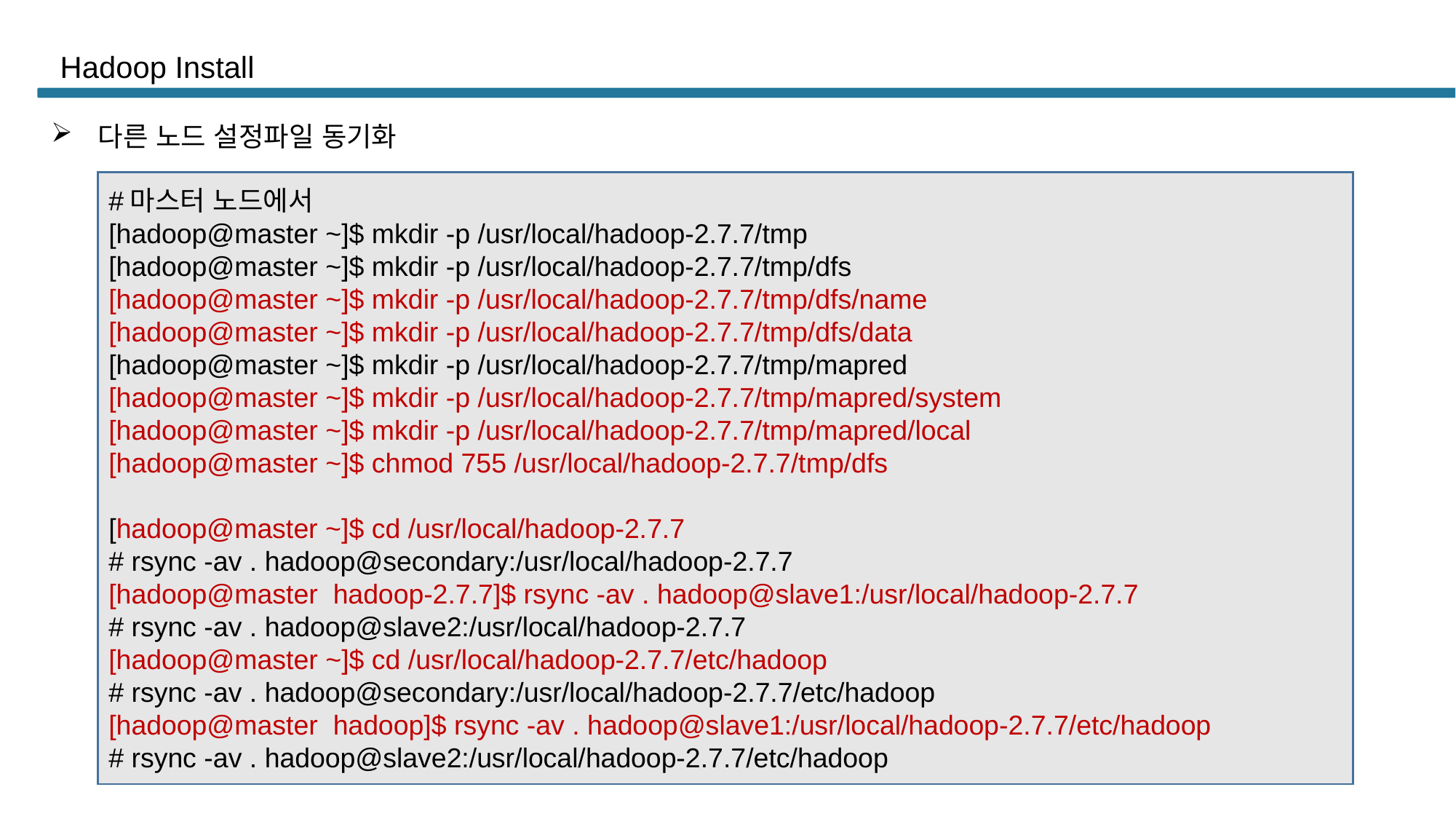

# Hadoop Install
 다른 노드 설정파일 동기화
#마스터 노드에서
[hadoop@master ~]$ mkdir -p /usr/local/hadoop-2.7.7/tmp
[hadoop@master ~]$ mkdir -p /usr/local/hadoop-2.7.7/tmp/dfs
[hadoop@master ~]$ mkdir -p /usr/local/hadoop-2.7.7/tmp/dfs/name
[hadoop@master ~]$ mkdir -p /usr/local/hadoop-2.7.7/tmp/dfs/data
[hadoop@master ~]$ mkdir -p /usr/local/hadoop-2.7.7/tmp/mapred
[hadoop@master ~]$ mkdir -p /usr/local/hadoop-2.7.7/tmp/mapred/system
[hadoop@master ~]$ mkdir -p /usr/local/hadoop-2.7.7/tmp/mapred/local
[hadoop@master ~]$ chmod 755 /usr/local/hadoop-2.7.7/tmp/dfs

[hadoop@master ~]$ cd /usr/local/hadoop-2.7.7
# rsync -av . hadoop@secondary:/usr/local/hadoop-2.7.7
[hadoop@master  hadoop-2.7.7]$ rsync -av . hadoop@slave1:/usr/local/hadoop-2.7.7
# rsync -av . hadoop@slave2:/usr/local/hadoop-2.7.7
[hadoop@master ~]$ cd /usr/local/hadoop-2.7.7/etc/hadoop
# rsync -av . hadoop@secondary:/usr/local/hadoop-2.7.7/etc/hadoop
[hadoop@master  hadoop]$ rsync -av . hadoop@slave1:/usr/local/hadoop-2.7.7/etc/hadoop
# rsync -av . hadoop@slave2:/usr/local/hadoop-2.7.7/etc/hadoop